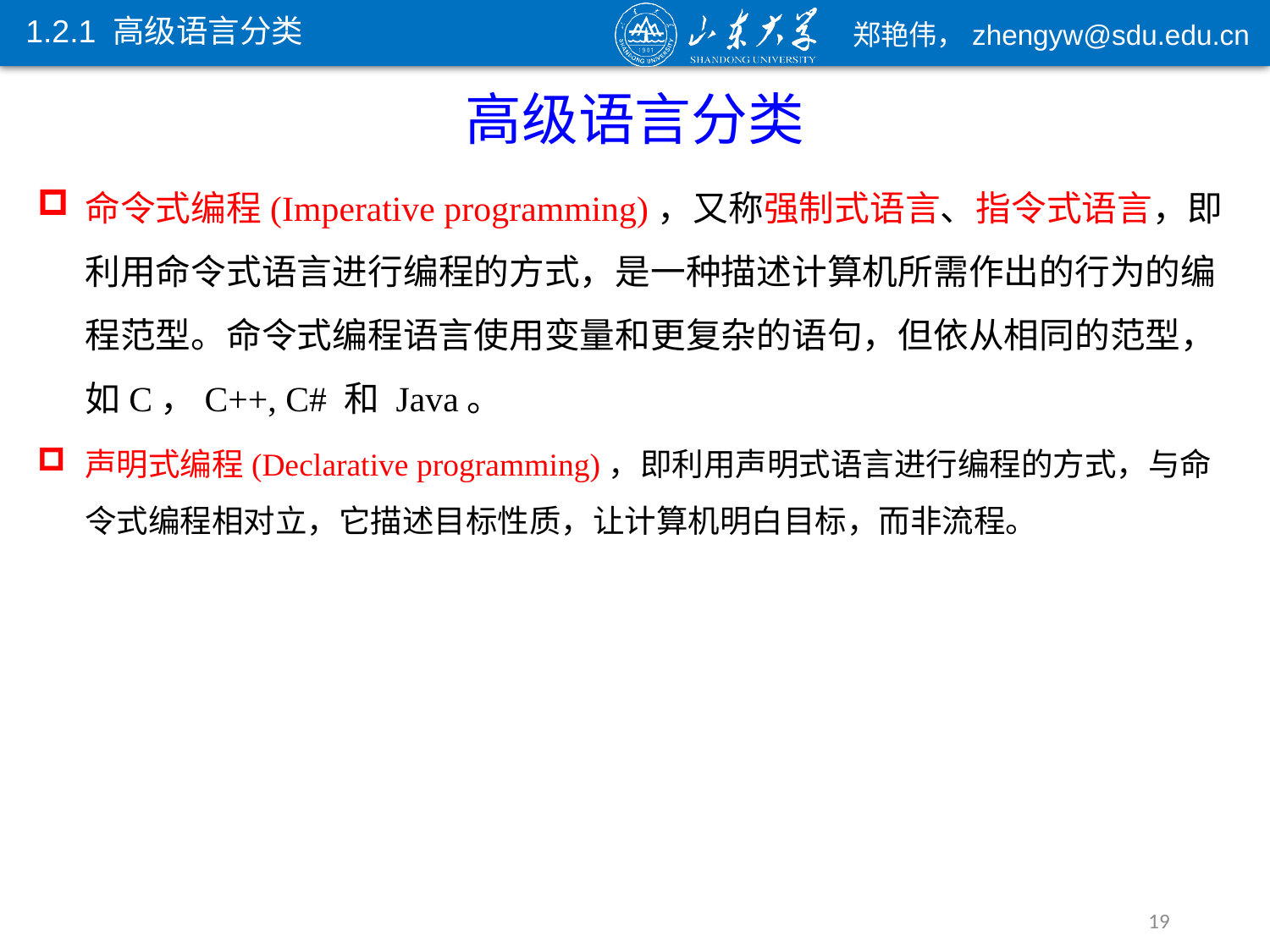

1.2.1 高级语言分类
高级语言分类
命令式编程(Imperative programming)，又称强制式语言、指令式语言，即利用命令式语言进行编程的方式，是一种描述计算机所需作出的行为的编程范型。命令式编程语言使用变量和更复杂的语句，但依从相同的范型，如C，C++, C# 和 Java。
声明式编程(Declarative programming)，即利用声明式语言进行编程的方式，与命令式编程相对立，它描述目标性质，让计算机明白目标，而非流程。
19